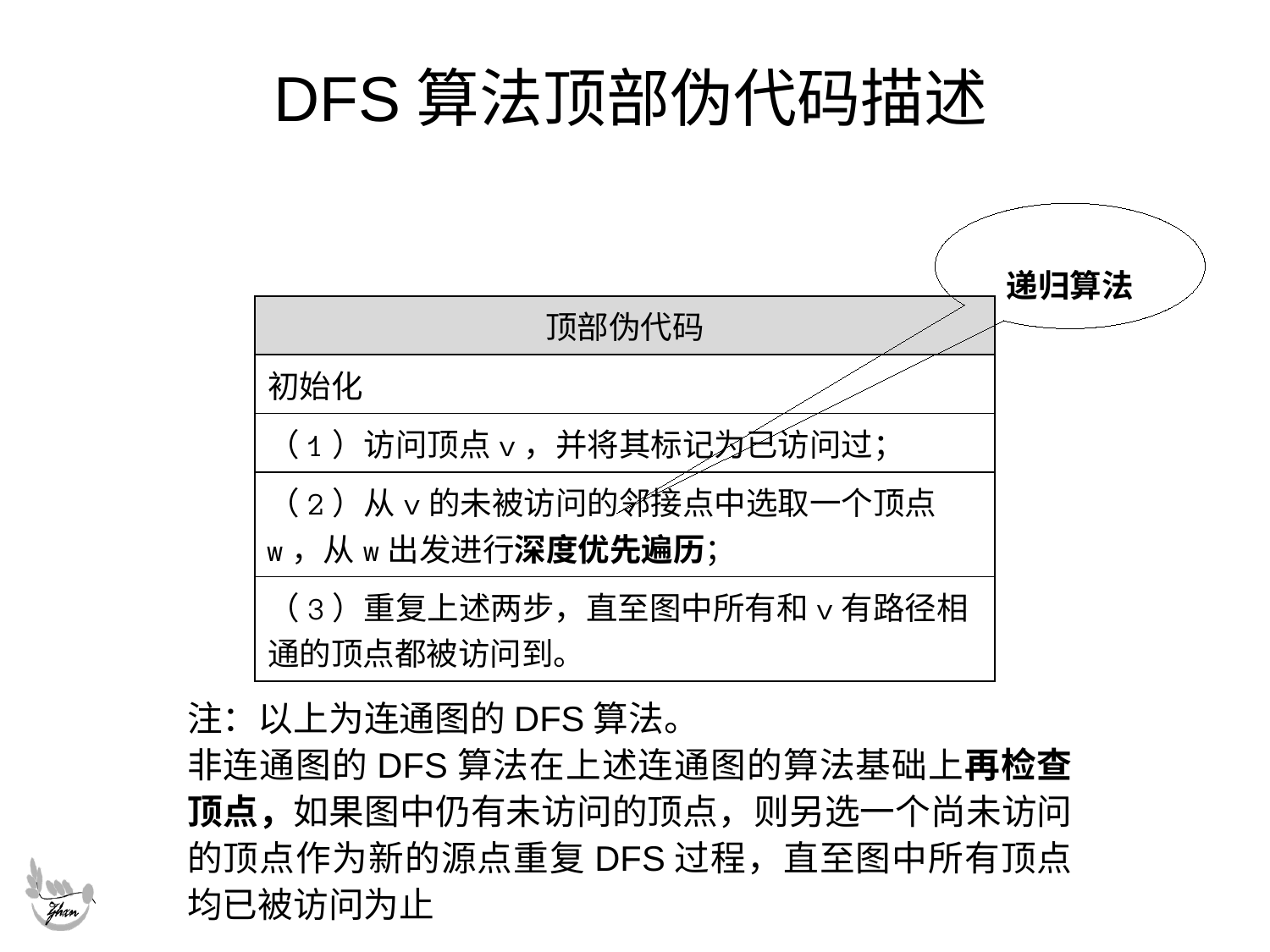

# DFS算法顶部伪代码描述

递归算法
| 顶部伪代码 |
| --- |
| 初始化 |
| （1）访问顶点v，并将其标记为已访问过； |
| （2）从v的未被访问的邻接点中选取一个顶点w，从w出发进行深度优先遍历； |
| （3）重复上述两步，直至图中所有和v有路径相通的顶点都被访问到。 |
注：以上为连通图的DFS算法。
非连通图的DFS算法在上述连通图的算法基础上再检查顶点，如果图中仍有未访问的顶点，则另选一个尚未访问的顶点作为新的源点重复DFS过程，直至图中所有顶点均已被访问为止
89